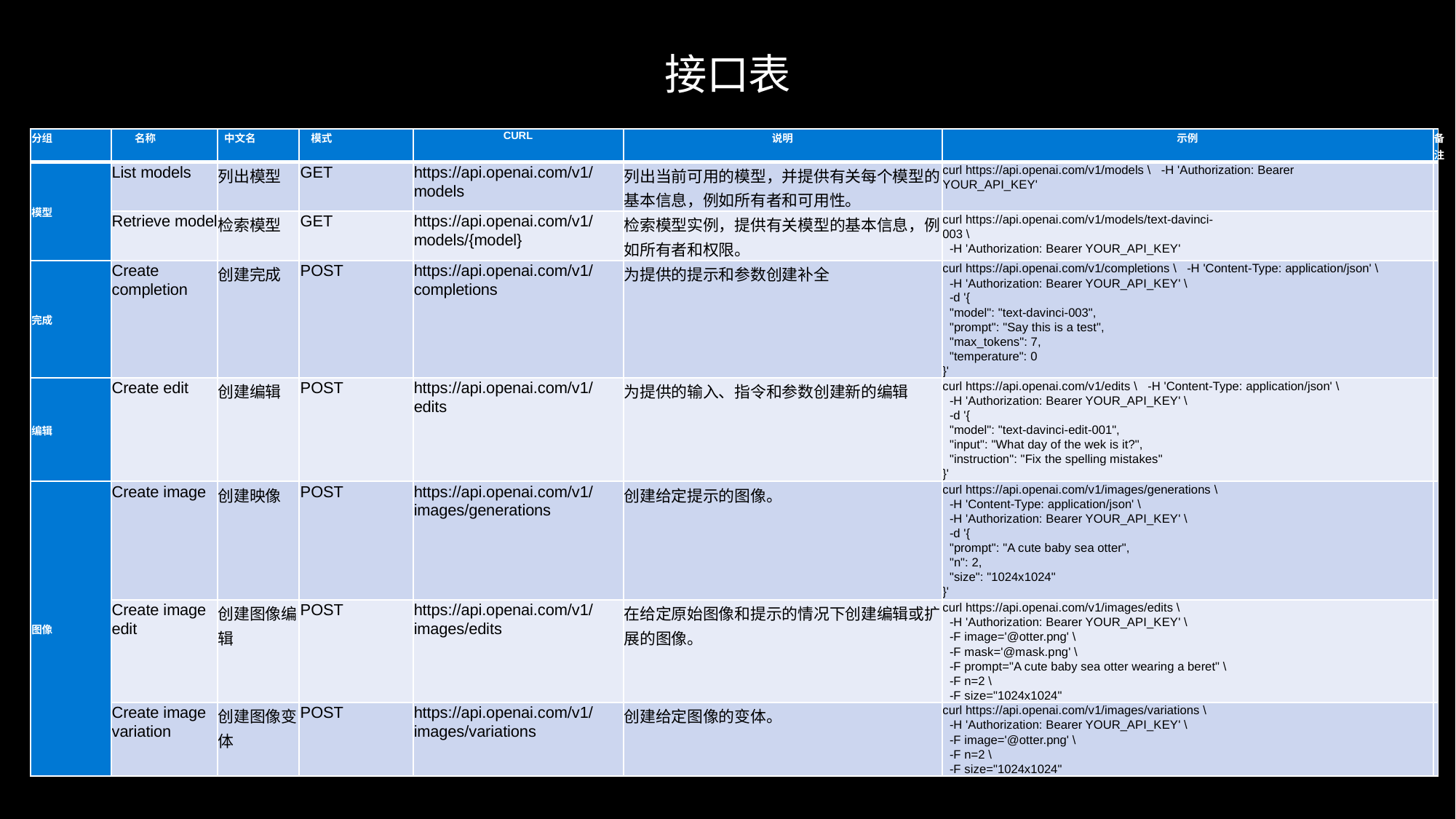

# 接口表
| 分组 | 名称 | 中文名 | 模式 | CURL | 说明 | 示例 | 备注 |
| --- | --- | --- | --- | --- | --- | --- | --- |
| 模型 | List models | 列出模型 | GET | https://api.openai.com/v1/ models | 列出当前可用的模型，并提供有关每个模型的基本信息，例如所有者和可用性。 | curl https://api.openai.com/v1/models \ -H 'Authorization: Bearer YOUR\_API\_KEY' |  |
|  | Retrieve model | 检索模型 | GET | https://api.openai.com/v1/ models/{model} | 检索模型实例，提供有关模型的基本信息，例如所有者和权限。 | curl https://api.openai.com/v1/models/text-davinci- 003 \ -H 'Authorization: Bearer YOUR\_API\_KEY' |  |
| 完成 | Create completion | 创建完成 | POST | https://api.openai.com/v1/ completions | 为提供的提示和参数创建补全 | curl https://api.openai.com/v1/completions \ -H 'Content-Type: application/json' \ -H 'Authorization: Bearer YOUR\_API\_KEY' \ -d '{ "model": "text-davinci-003", "prompt": "Say this is a test", "max\_tokens": 7, "temperature": 0 }' |  |
| 编辑 | Create edit | 创建编辑 | POST | https://api.openai.com/v1/ edits | 为提供的输入、指令和参数创建新的编辑 | curl https://api.openai.com/v1/edits \ -H 'Content-Type: application/json' \ -H 'Authorization: Bearer YOUR\_API\_KEY' \ -d '{ "model": "text-davinci-edit-001", "input": "What day of the wek is it?", "instruction": "Fix the spelling mistakes" }' |  |
| 图像 | Create image | 创建映像 | POST | https://api.openai.com/v1/ images/generations | 创建给定提示的图像。 | curl https://api.openai.com/v1/images/generations \ -H 'Content-Type: application/json' \ -H 'Authorization: Bearer YOUR\_API\_KEY' \ -d '{ "prompt": "A cute baby sea otter", "n": 2, "size": "1024x1024" }' |  |
|  | Create image edit | 创建图像编辑 | POST | https://api.openai.com/v1/ images/edits | 在给定原始图像和提示的情况下创建编辑或扩展的图像。 | curl https://api.openai.com/v1/images/edits \ -H 'Authorization: Bearer YOUR\_API\_KEY' \ -F image='@otter.png' \ -F mask='@mask.png' \ -F prompt="A cute baby sea otter wearing a beret" \ -F n=2 \ -F size="1024x1024" |  |
|  | Create image variation | 创建图像变体 | POST | https://api.openai.com/v1/ images/variations | 创建给定图像的变体。 | curl https://api.openai.com/v1/images/variations \ -H 'Authorization: Bearer YOUR\_API\_KEY' \ -F image='@otter.png' \ -F n=2 \ -F size="1024x1024" |  |